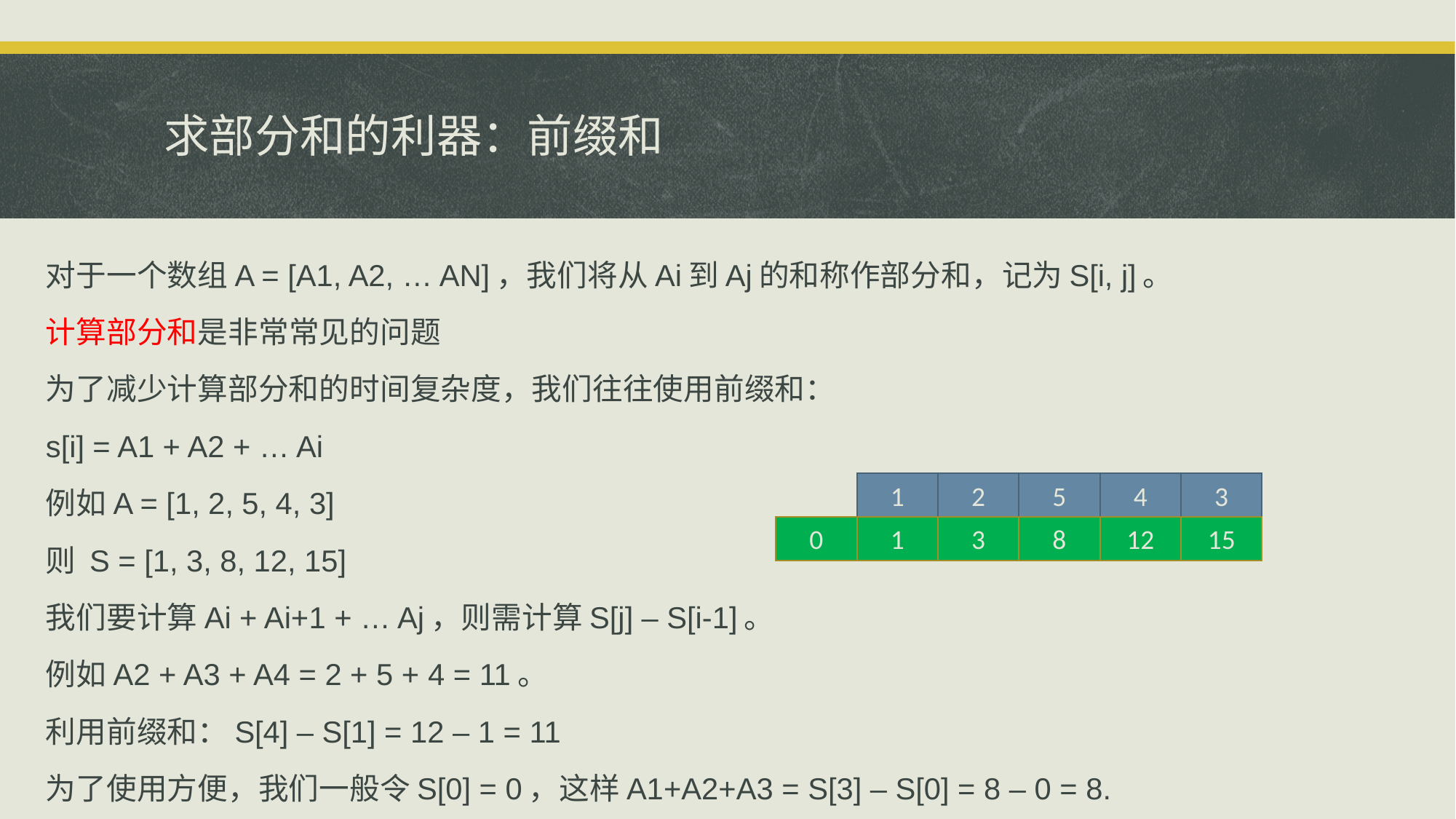

# 求部分和的利器：前缀和
对于一个数组A = [A1, A2, … AN]，我们将从Ai到Aj的和称作部分和，记为S[i, j]。
计算部分和是非常常见的问题
为了减少计算部分和的时间复杂度，我们往往使用前缀和：
s[i] = A1 + A2 + … Ai
例如A = [1, 2, 5, 4, 3]
则 S = [1, 3, 8, 12, 15]
我们要计算Ai + Ai+1 + … Aj，则需计算S[j] – S[i-1]。
例如A2 + A3 + A4 = 2 + 5 + 4 = 11。
利用前缀和：S[4] – S[1] = 12 – 1 = 11
为了使用方便，我们一般令S[0] = 0，这样A1+A2+A3 = S[3] – S[0] = 8 – 0 = 8.
2
5
4
3
1
0
3
8
12
15
1